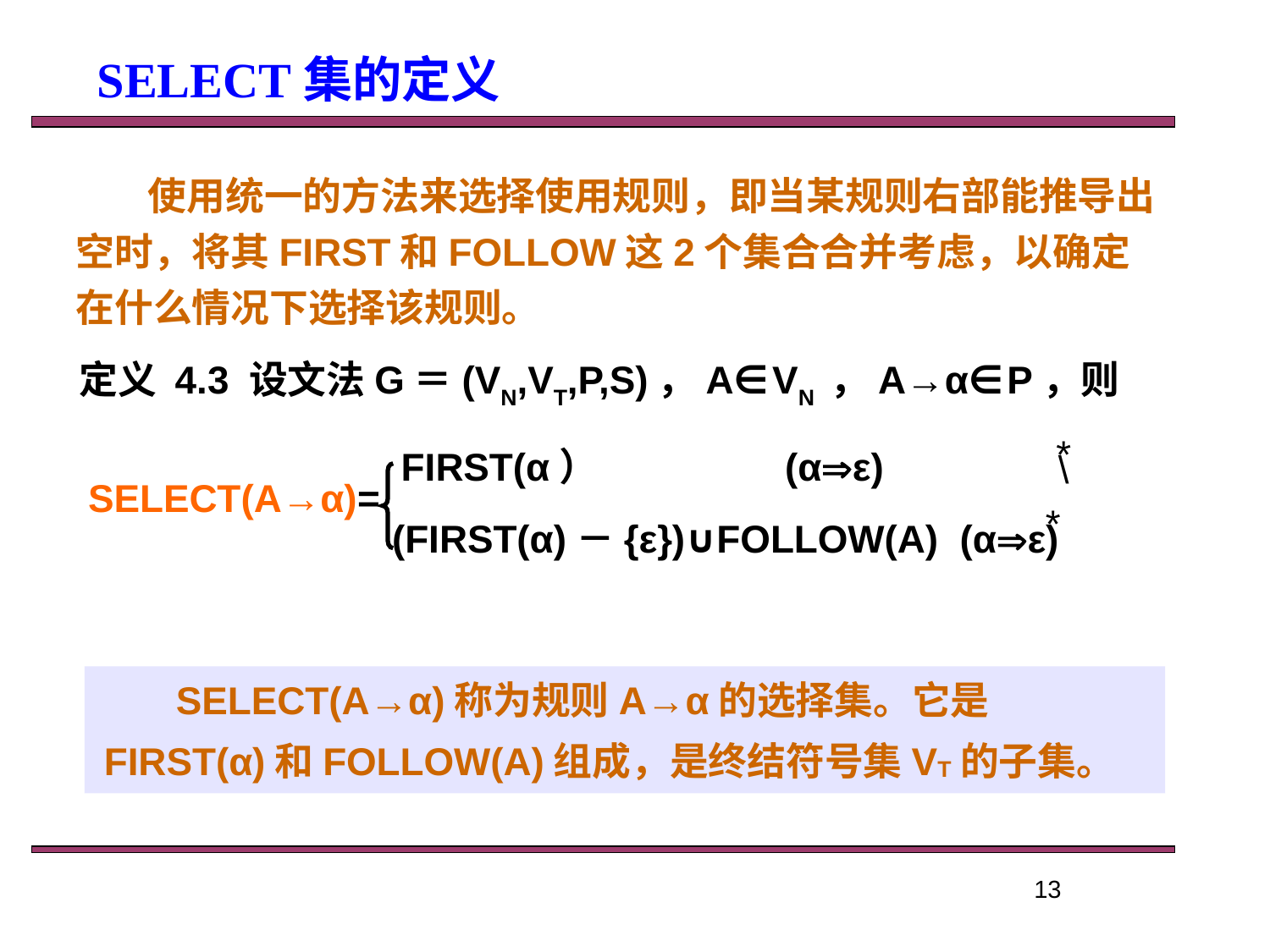

SELECT集的定义
使用统一的方法来选择使用规则，即当某规则右部能推导出空时，将其FIRST和FOLLOW这2个集合合并考虑，以确定在什么情况下选择该规则。
定义 4.3 设文法G＝(VN,VT,P,S)，A∈VN ，A→α∈P，则
*
FIRST(α）                    (α⇒ε)
\

SELECT(A→α)=
*
(FIRST(α)－{ε})∪FOLLOW(A)  (α⇒ε)
SELECT(A→α)称为规则A→α的选择集。它是FIRST(α)和FOLLOW(A)组成，是终结符号集VT的子集。

13